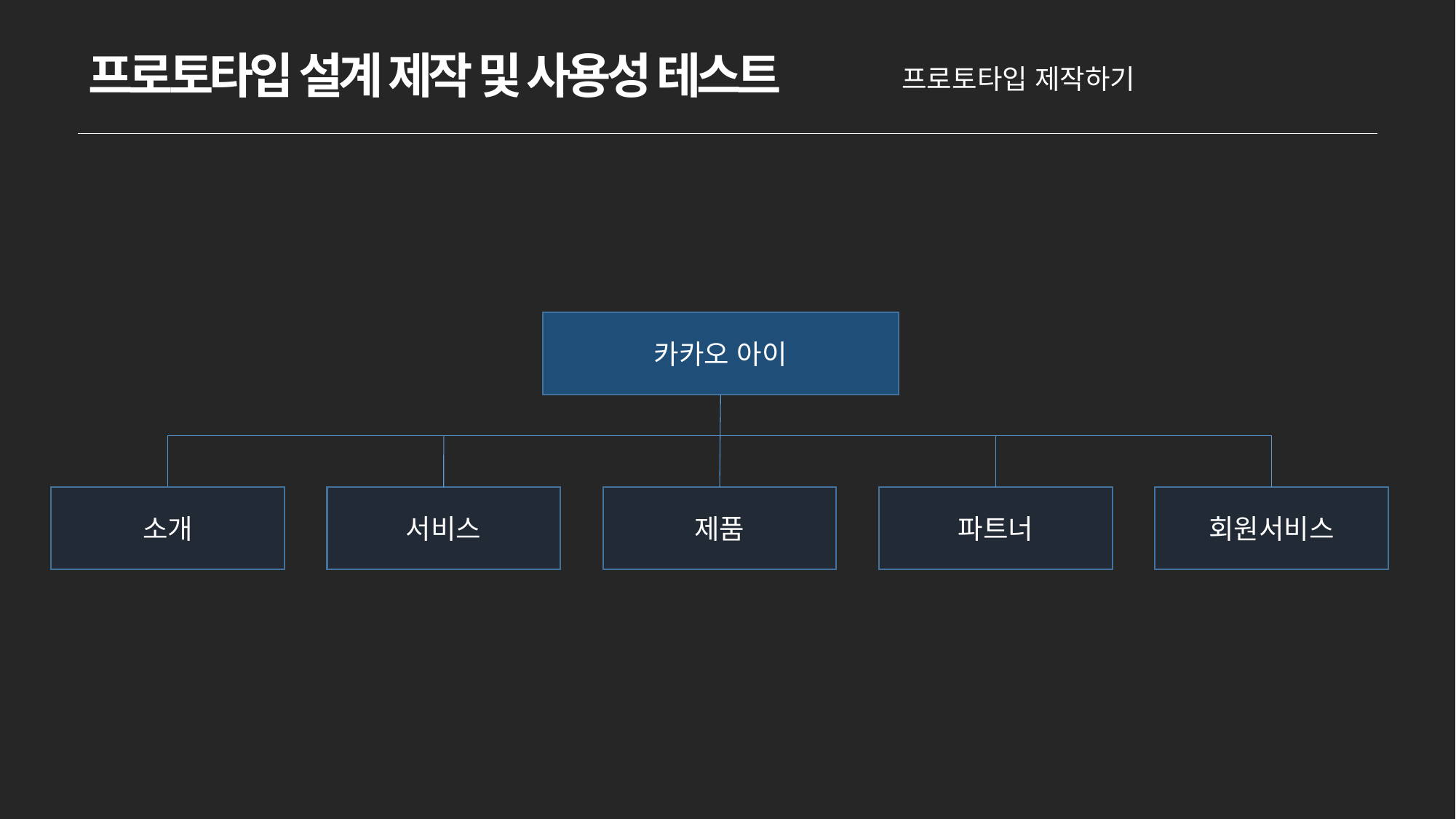

프로토타입 설계 제작 및 사용성 테스트
프로토타입 제작하기
카카오 아이
소개
서비스
제품
파트너
회원서비스